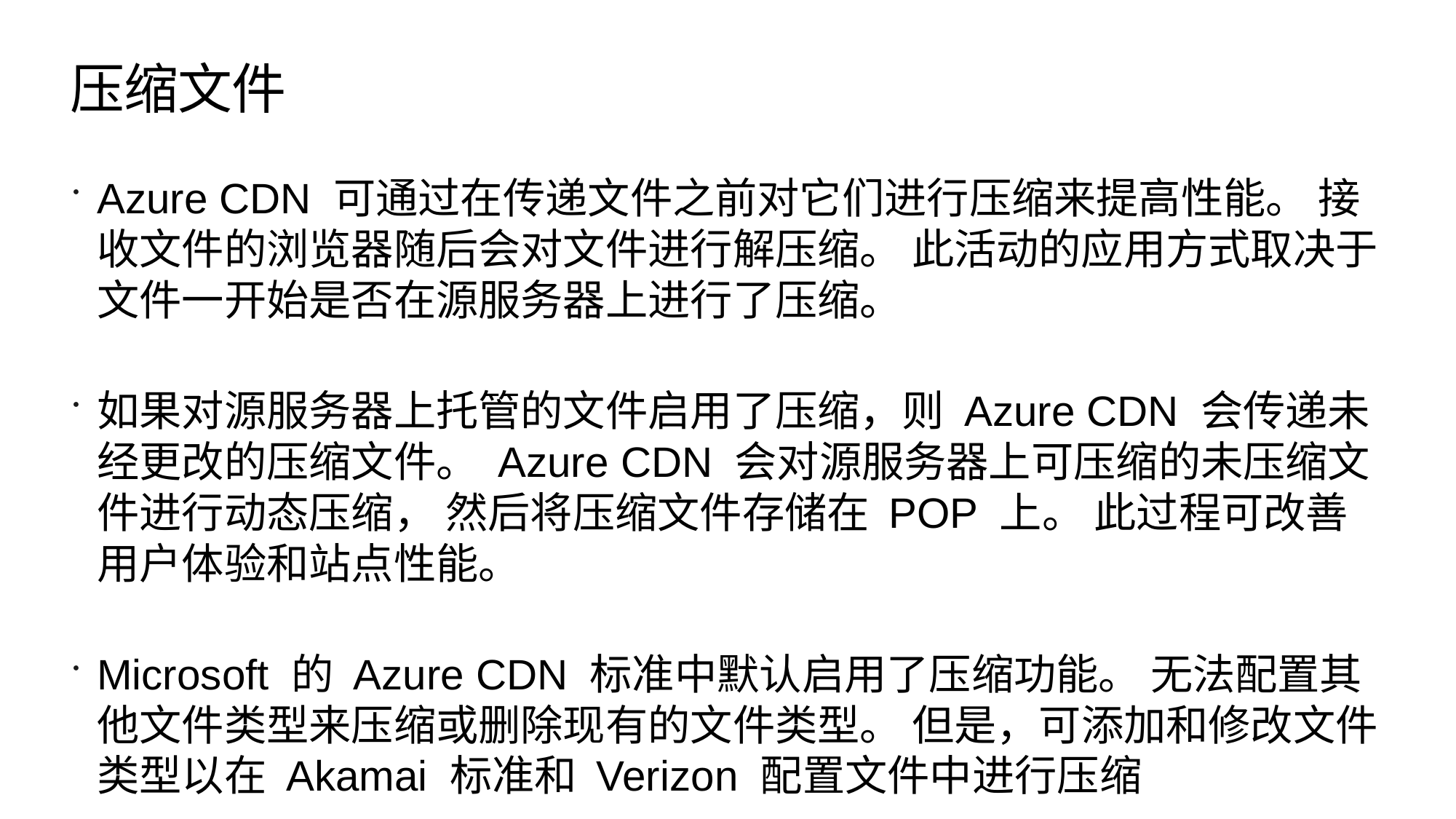

# 压缩文件
Azure CDN 可通过在传递文件之前对它们进行压缩来提高性能。 接收文件的浏览器随后会对文件进行解压缩。 此活动的应用方式取决于文件一开始是否在源服务器上进行了压缩。

如果对源服务器上托管的文件启用了压缩，则 Azure CDN 会传递未经更改的压缩文件。 Azure CDN 会对源服务器上可压缩的未压缩文件进行动态压缩， 然后将压缩文件存储在 POP 上。 此过程可改善用户体验和站点性能。

Microsoft 的 Azure CDN 标准中默认启用了压缩功能。 无法配置其他文件类型来压缩或删除现有的文件类型。 但是，可添加和修改文件类型以在 Akamai 标准和 Verizon 配置文件中进行压缩